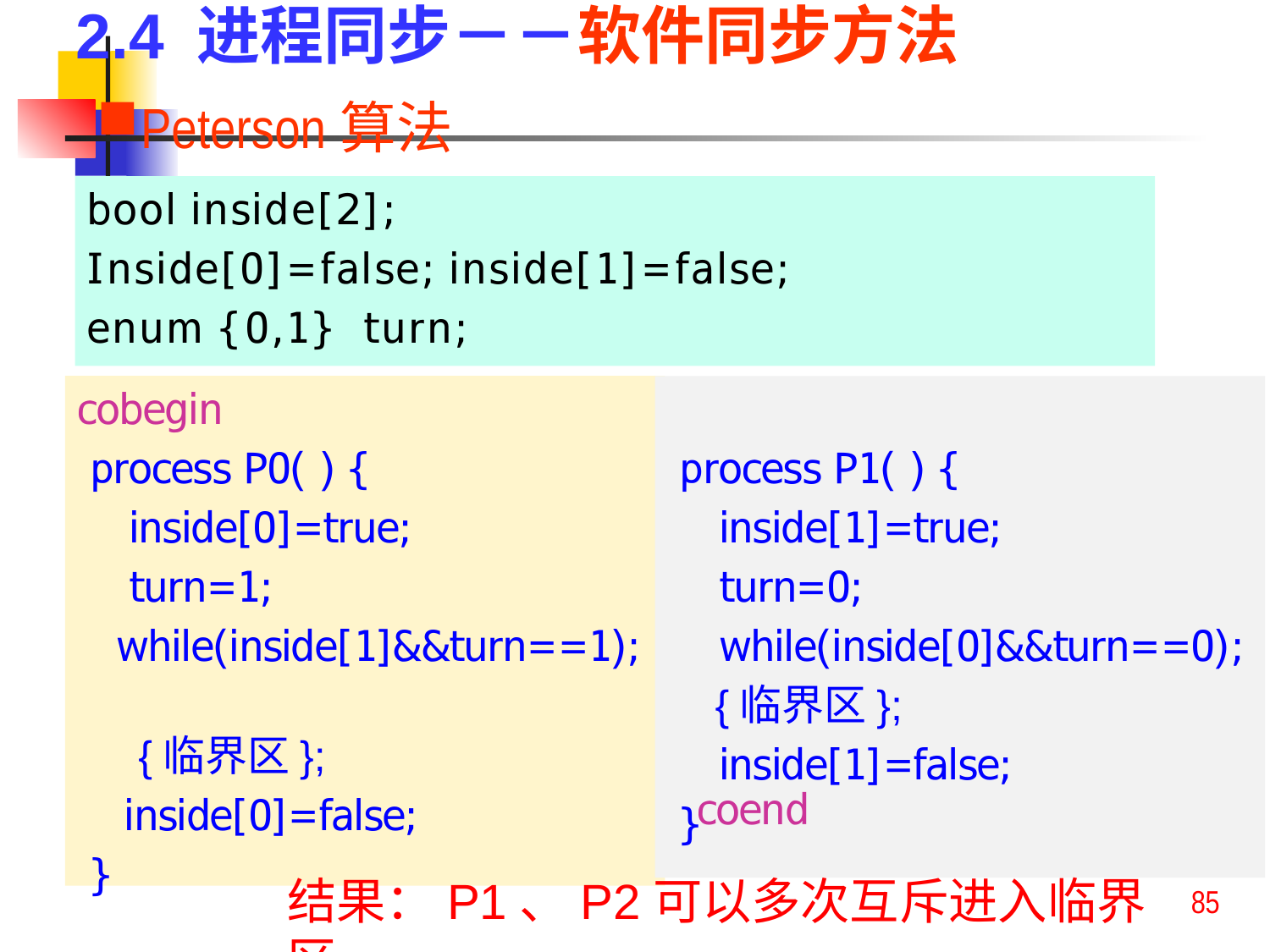

2.4 进程同步－－软件同步方法
Peterson算法
bool inside[2];
Inside[0]=false; inside[1]=false;
enum {0,1}  turn;
cobegin
 process P0( ) {
    inside[0]=true;
    turn=1;
   while(inside[1]&&turn==1);
	 {临界区};
	inside[0]=false;
 }

 process P1( ) {
    inside[1]=true;
    turn=0;
    while(inside[0]&&turn==0);
	{临界区};
    inside[1]=false;
 }
coend
结果：P1、P2可以多次互斥进入临界区
85